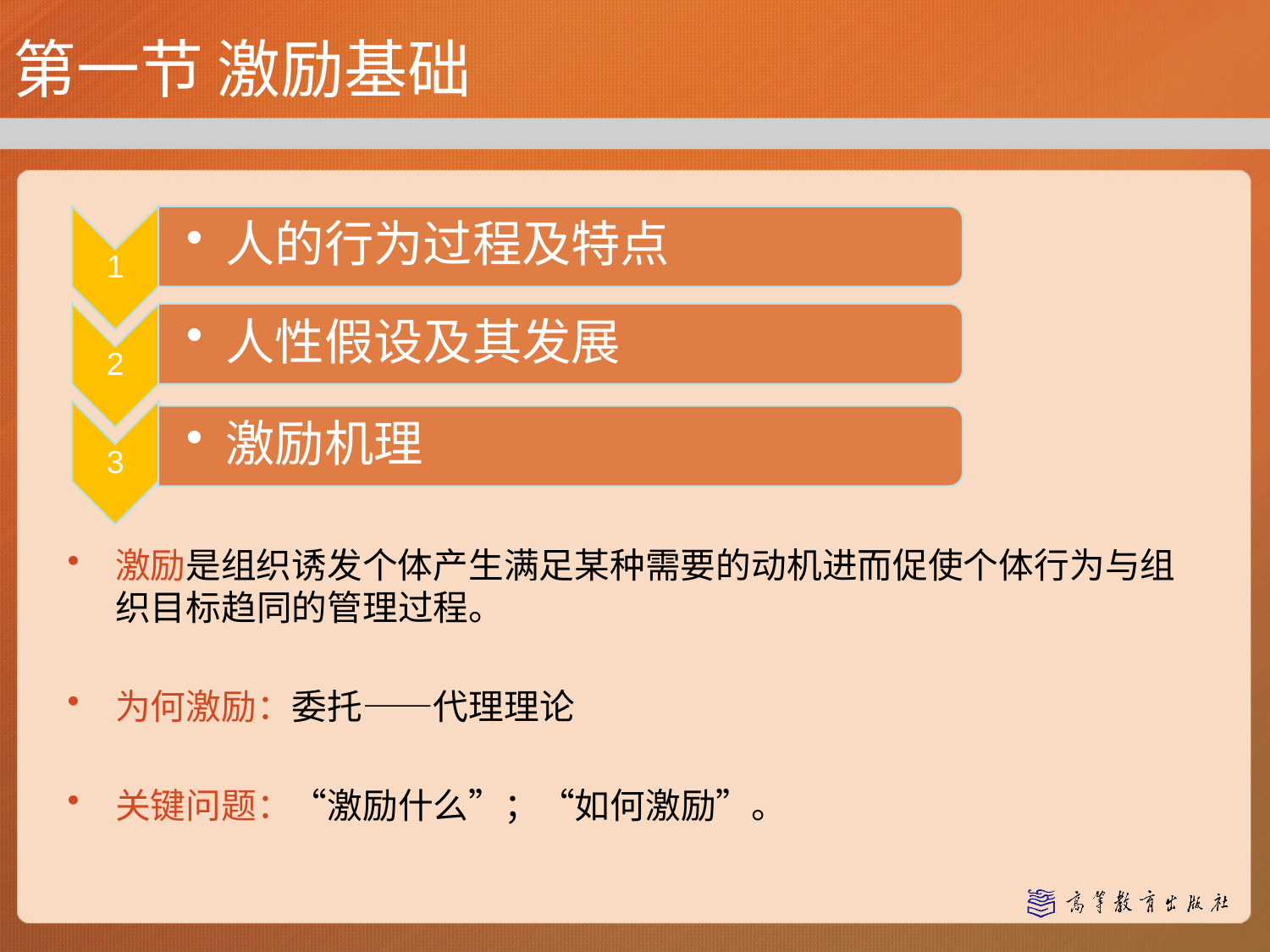

第一节 激励基础

激励是组织诱发个体产生满足某种需要的动机进而促使个体行为与组织目标趋同的管理过程。

为何激励：委托——代理理论

关键问题：“激励什么”；“如何激励”。
1
人的行为过程及特点
2
人性假设及其发展
3
激励机理